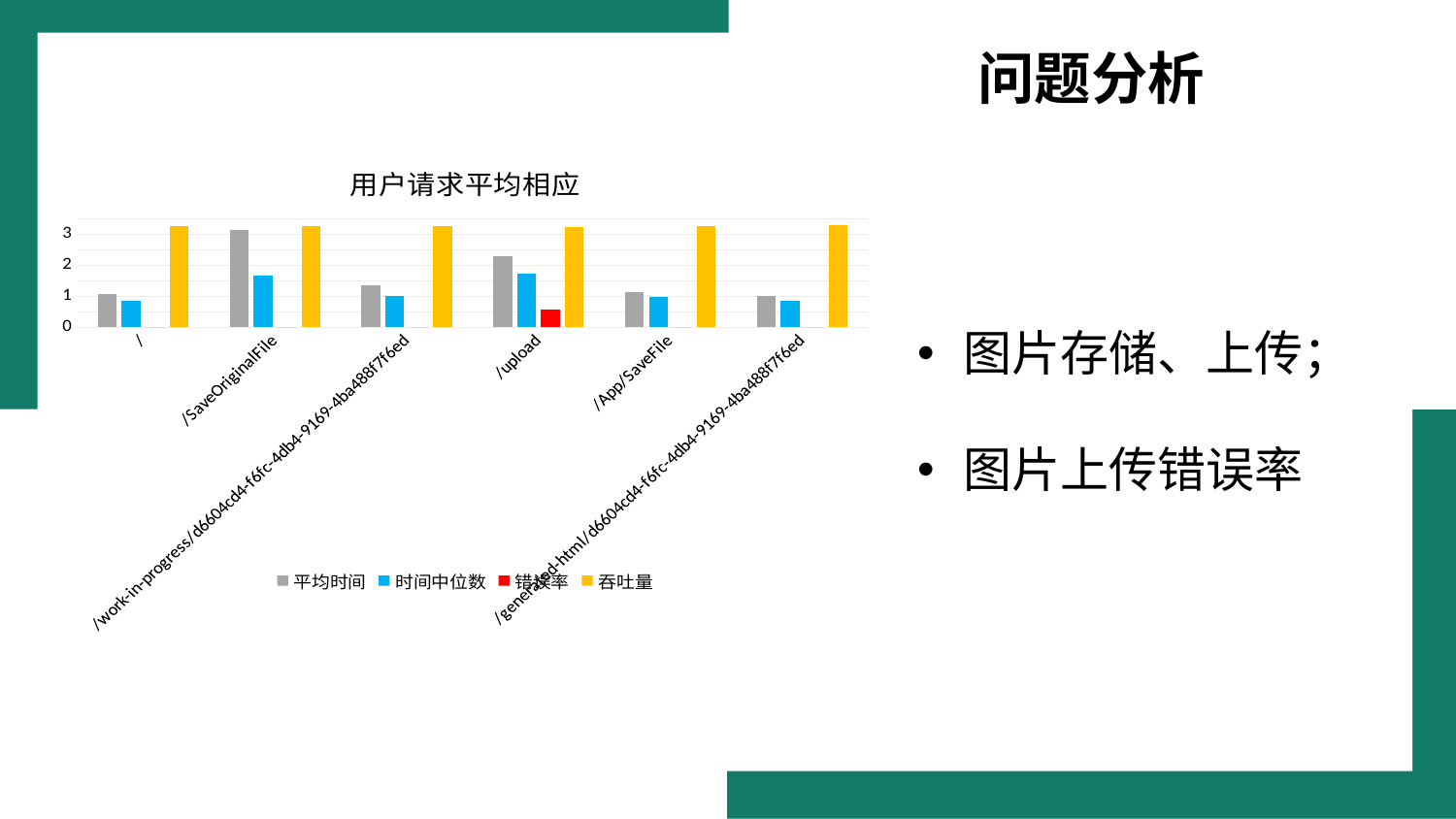

问题分析

### Chart: 用户请求平均相应

| Category | 平均时间 | 时间中位数 | 错误率 | 吞吐量 |
|---|---|---|---|---|
| / | 1.072 | 0.87 | 0.0 | 3.253122184 |
| /SaveOriginalFile | 3.13 | 1.673 | 0.0 | 3.256618262 |
| /work-in-progress/d6604cd4-f6fc-4db4-9169-4ba488f7f6ed | 1.341 | 1.006 | 0.0 | 3.273504581 |
| /upload | 2.296 | 1.72 | 0.578 | 3.234864071 |
| /App/SaveFile | 1.136 | 0.98 | 0.0 | 3.274790986 |
| /generated-html/d6604cd4-f6fc-4db4-9169-4ba488f7f6ed | 1.014 | 0.844 | 0.0 | 3.287332593 |
图片存储、上传；

图片上传错误率